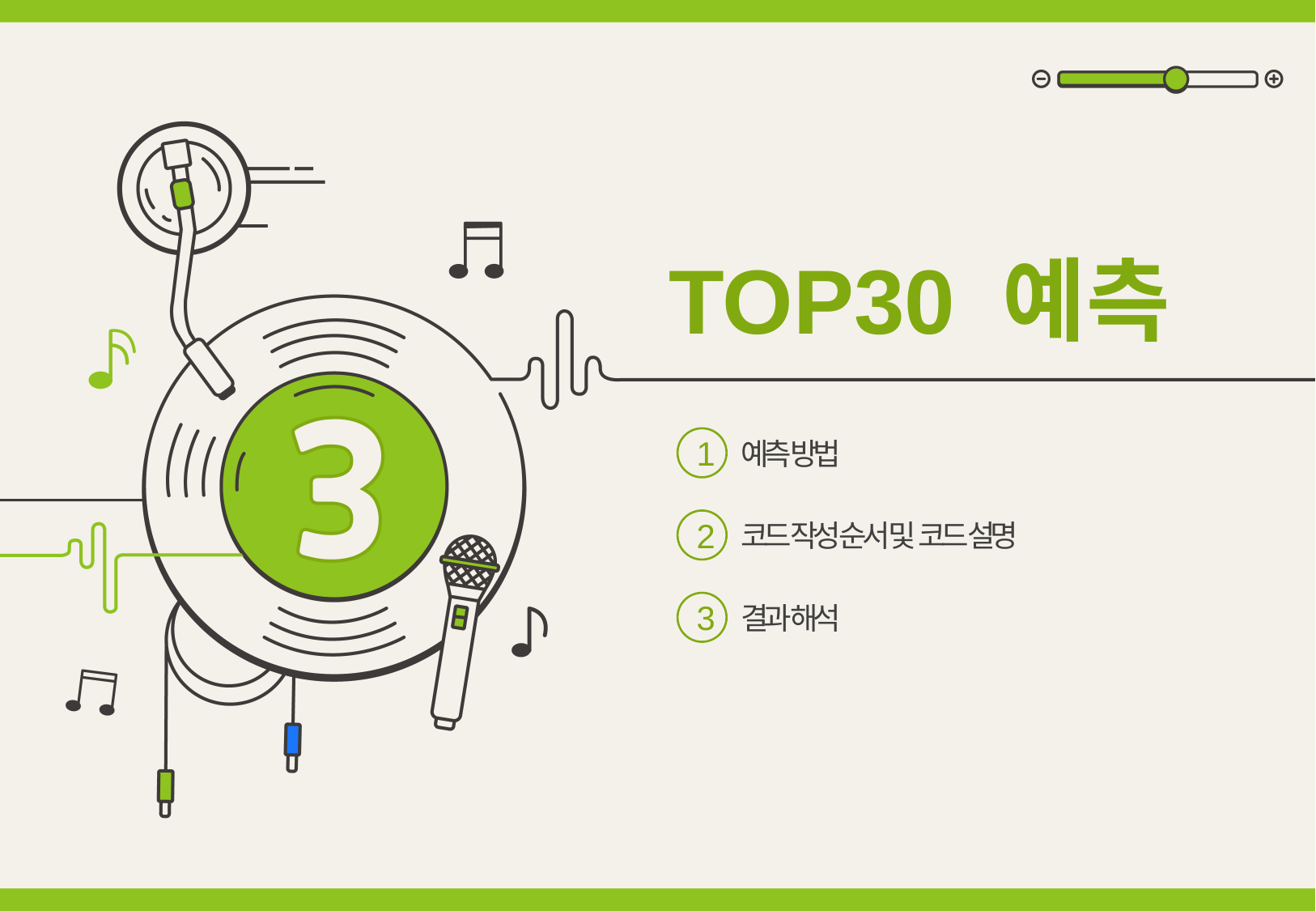

TOP30 예측
1
예측 방법
2
코드 작성 순서 및  코드 설명
3
결과 해석